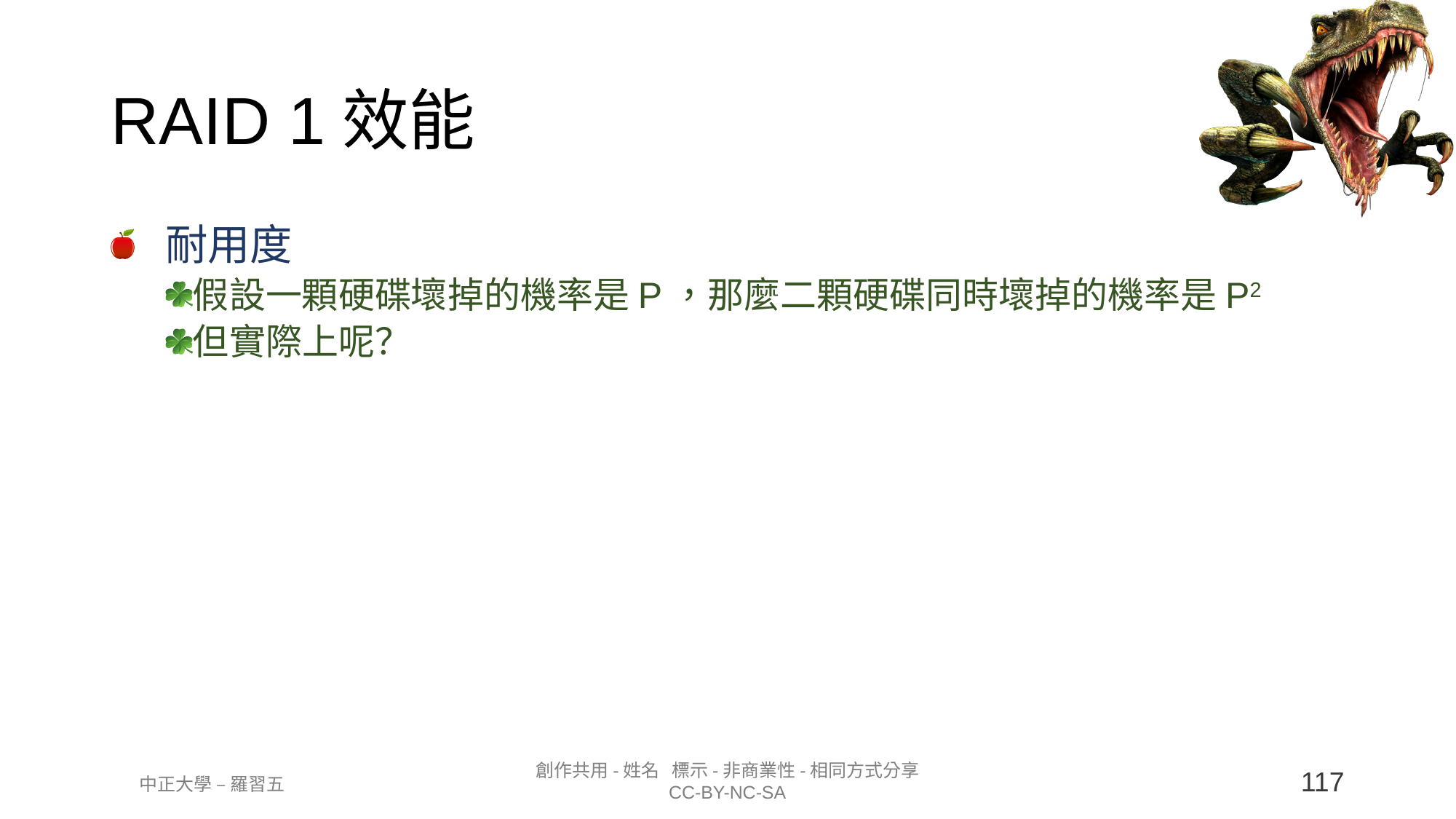

# RAID 1效能
耐用度
假設一顆硬碟壞掉的機率是P，那麼二顆硬碟同時壞掉的機率是P2
但實際上呢？